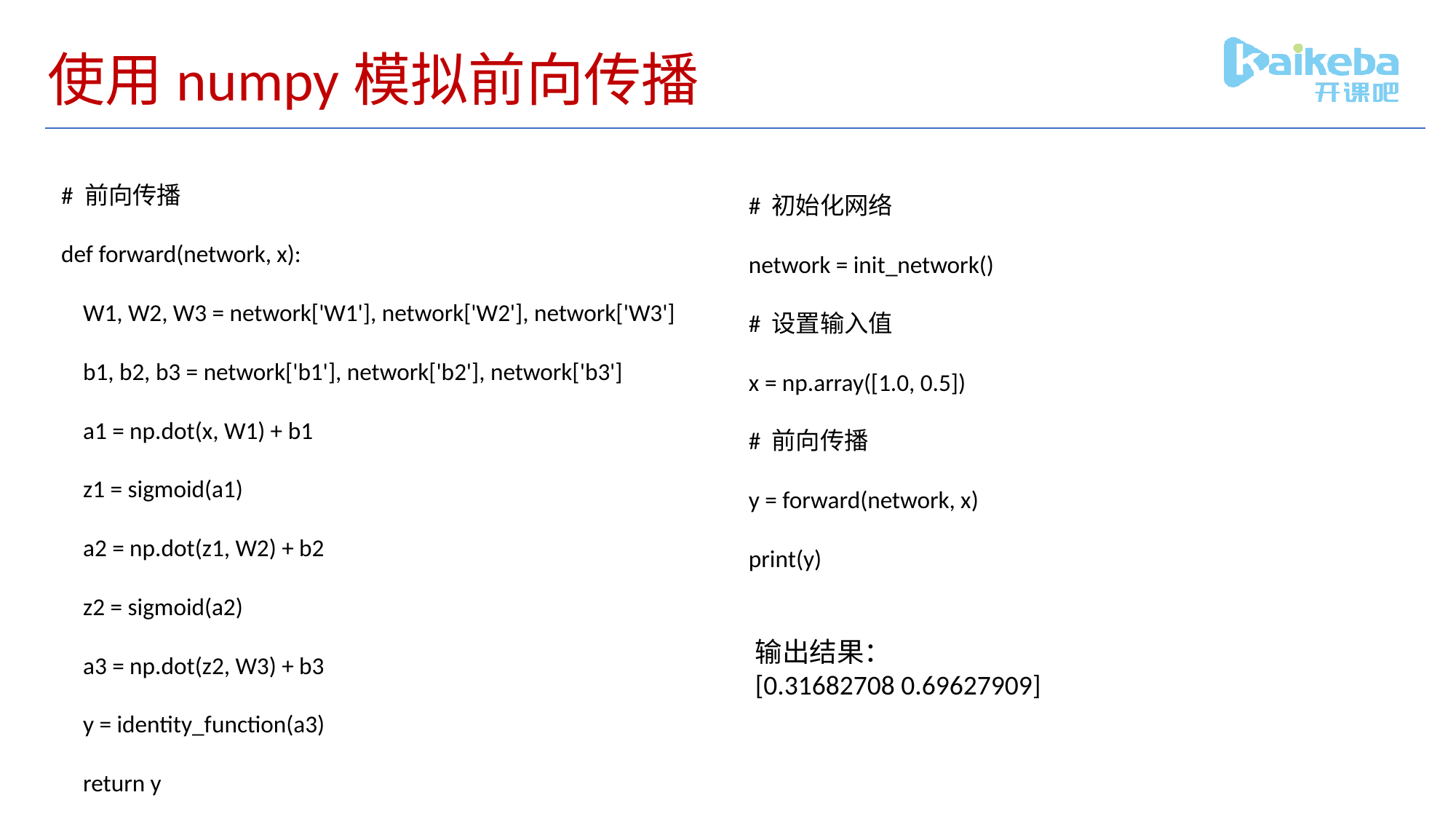

# 使用numpy模拟前向传播
# 前向传播
def forward(network, x):
    W1, W2, W3 = network['W1'], network['W2'], network['W3']
    b1, b2, b3 = network['b1'], network['b2'], network['b3']
    a1 = np.dot(x, W1) + b1
    z1 = sigmoid(a1)
    a2 = np.dot(z1, W2) + b2
    z2 = sigmoid(a2)
    a3 = np.dot(z2, W3) + b3
    y = identity_function(a3)
    return y
# 初始化网络
network = init_network()
# 设置输入值
x = np.array([1.0, 0.5])
# 前向传播
y = forward(network, x)
print(y)

输出结果：
[0.31682708 0.69627909]